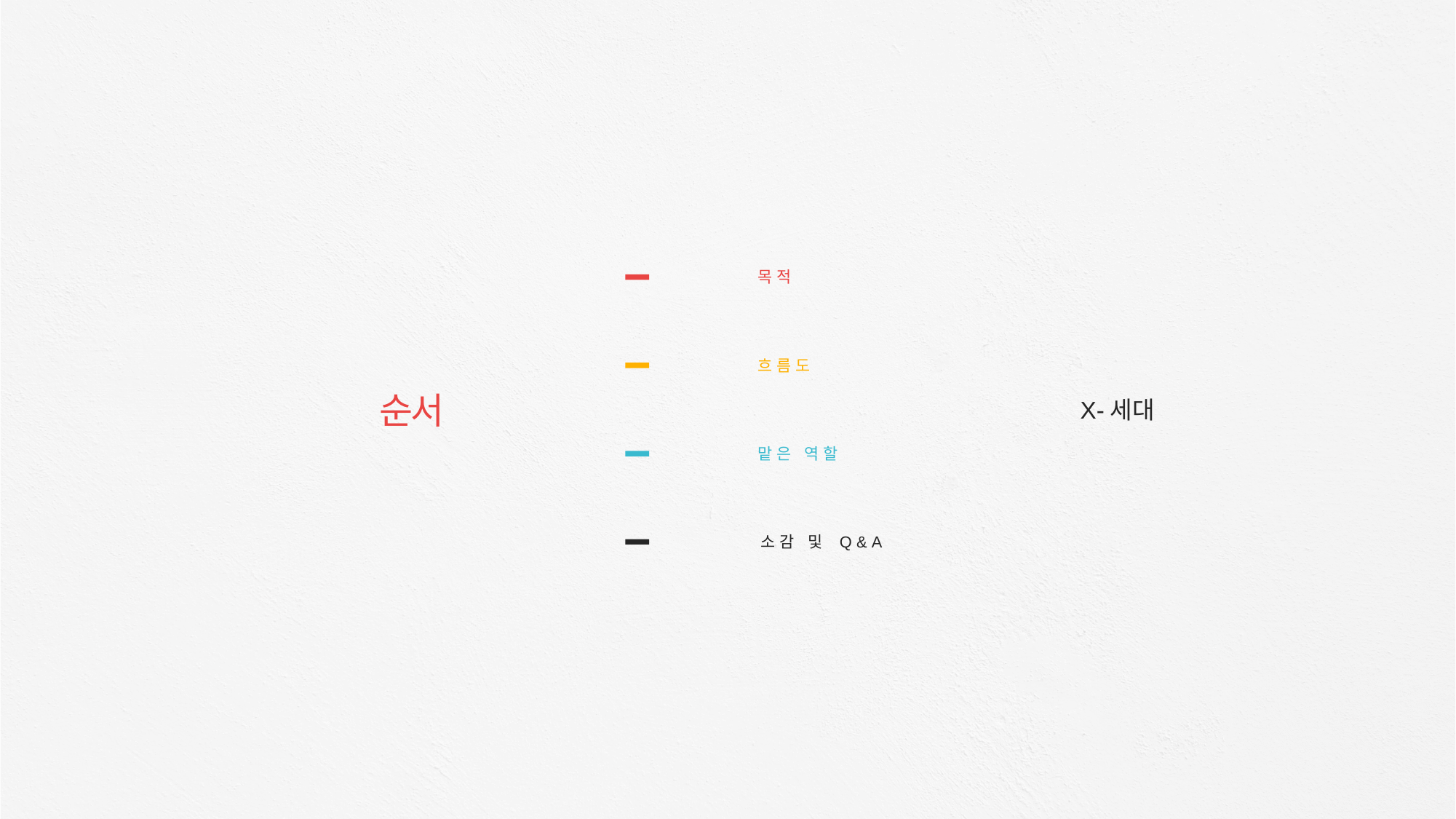

목적

흐름도

순서
X-세대
맡은 역할

소감 및 Q&A